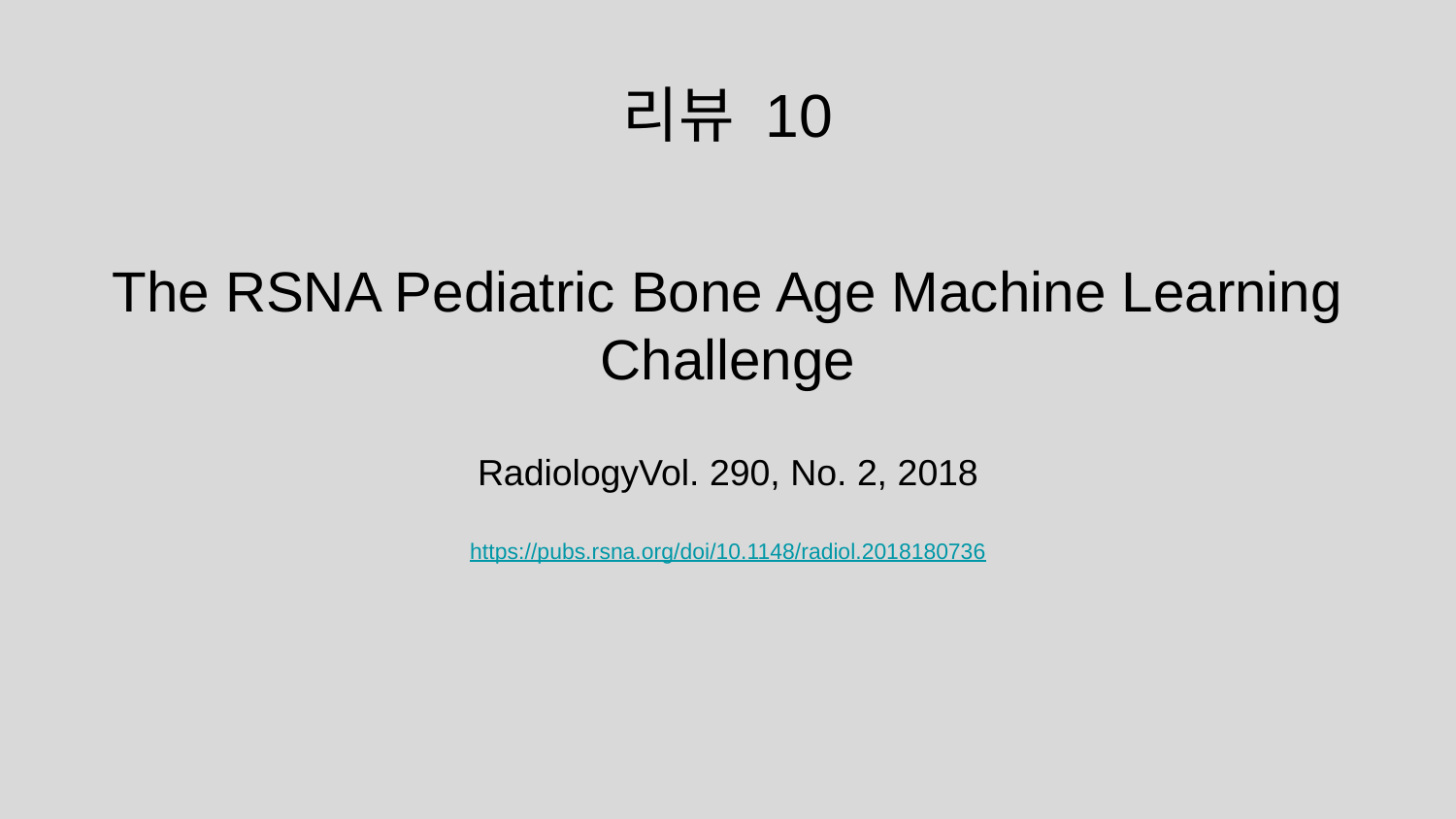

리뷰 10
# The RSNA Pediatric Bone Age Machine Learning Challenge

RadiologyVol. 290, No. 2, 2018

https://pubs.rsna.org/doi/10.1148/radiol.2018180736